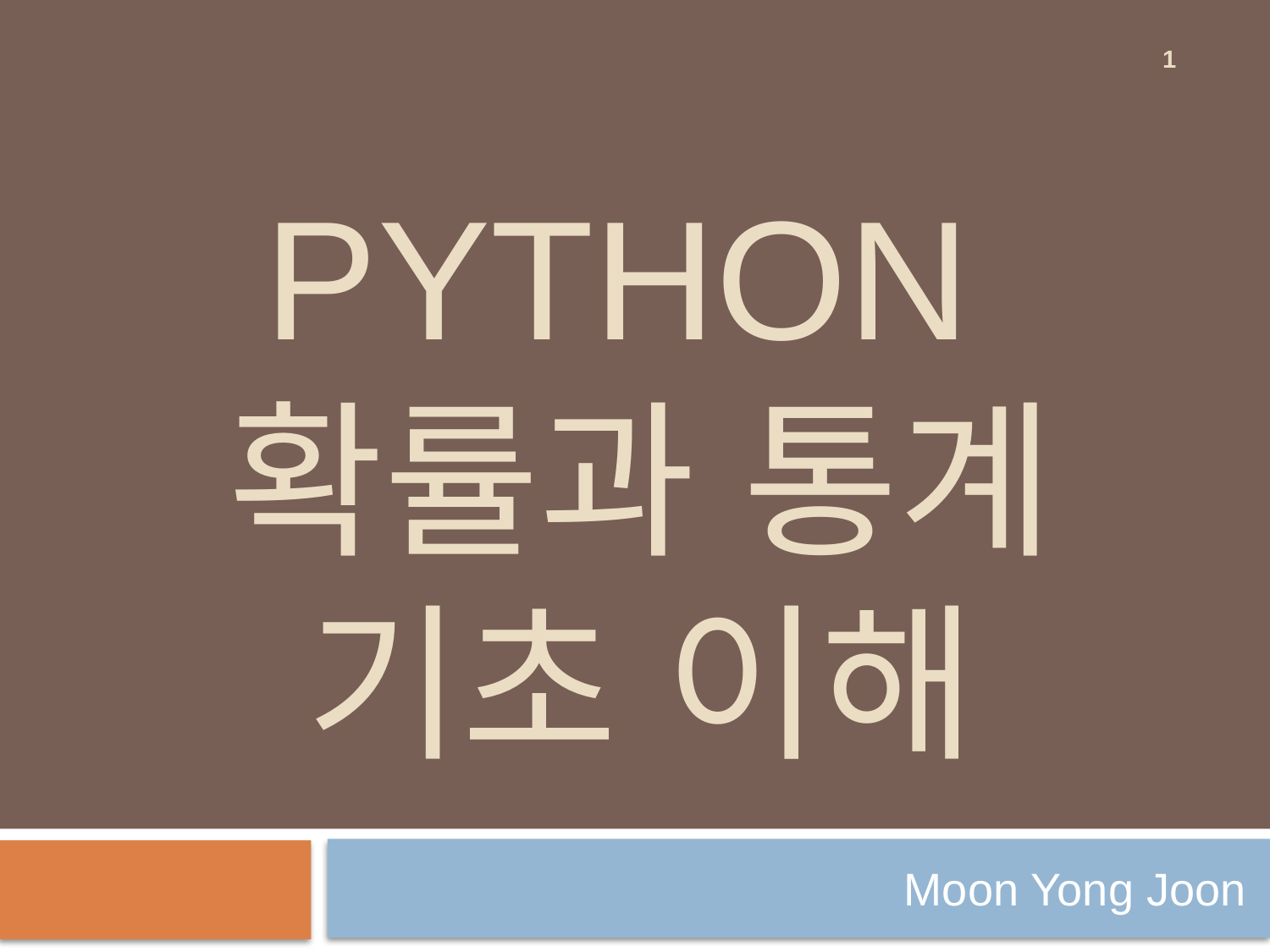

1
# Python 확률과 통계 기초 이해
Moon Yong Joon